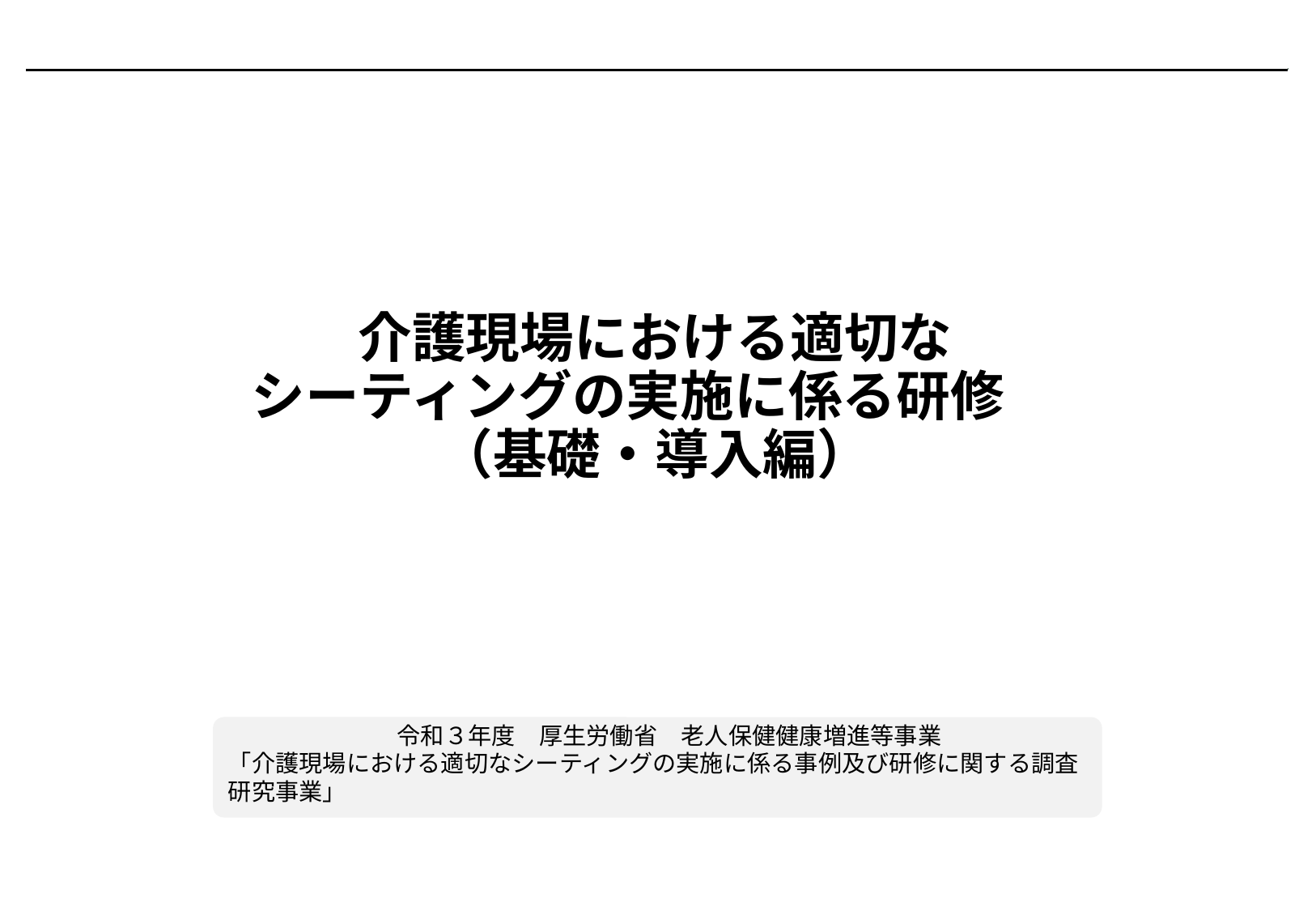

# 介護現場における適切な シーティングの実施に係る研修　 （基礎・導入編）
　令和３年度　厚生労働省　老人保健健康増進等事業
「介護現場における適切なシーティングの実施に係る事例及び研修に関する調査研究事業」